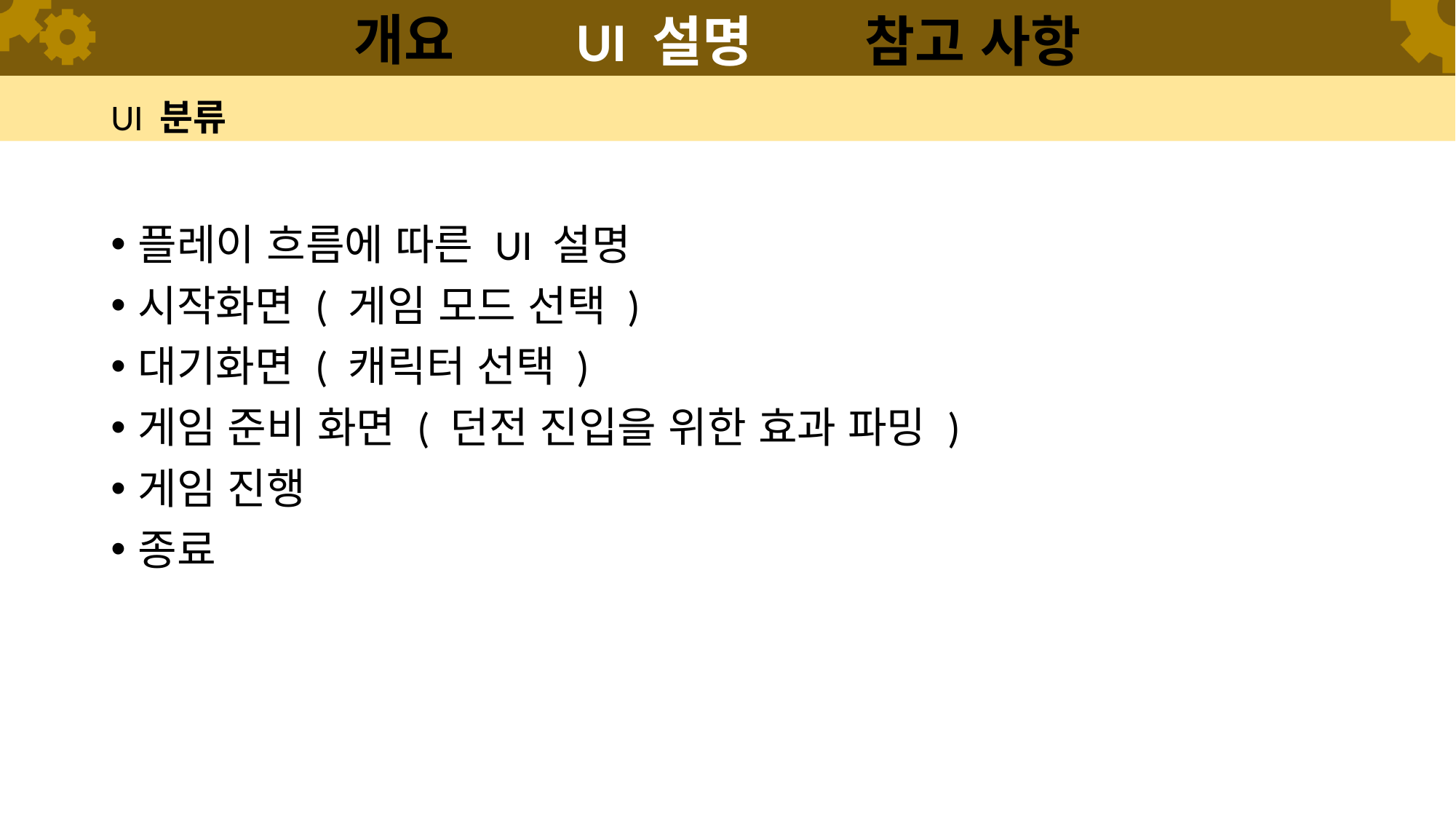

개요
UI 설명
참고 사항
# UI 분류
플레이 흐름에 따른 UI 설명
시작화면 ( 게임 모드 선택 )
대기화면 ( 캐릭터 선택 )
게임 준비 화면 ( 던전 진입을 위한 효과 파밍 )
게임 진행
종료